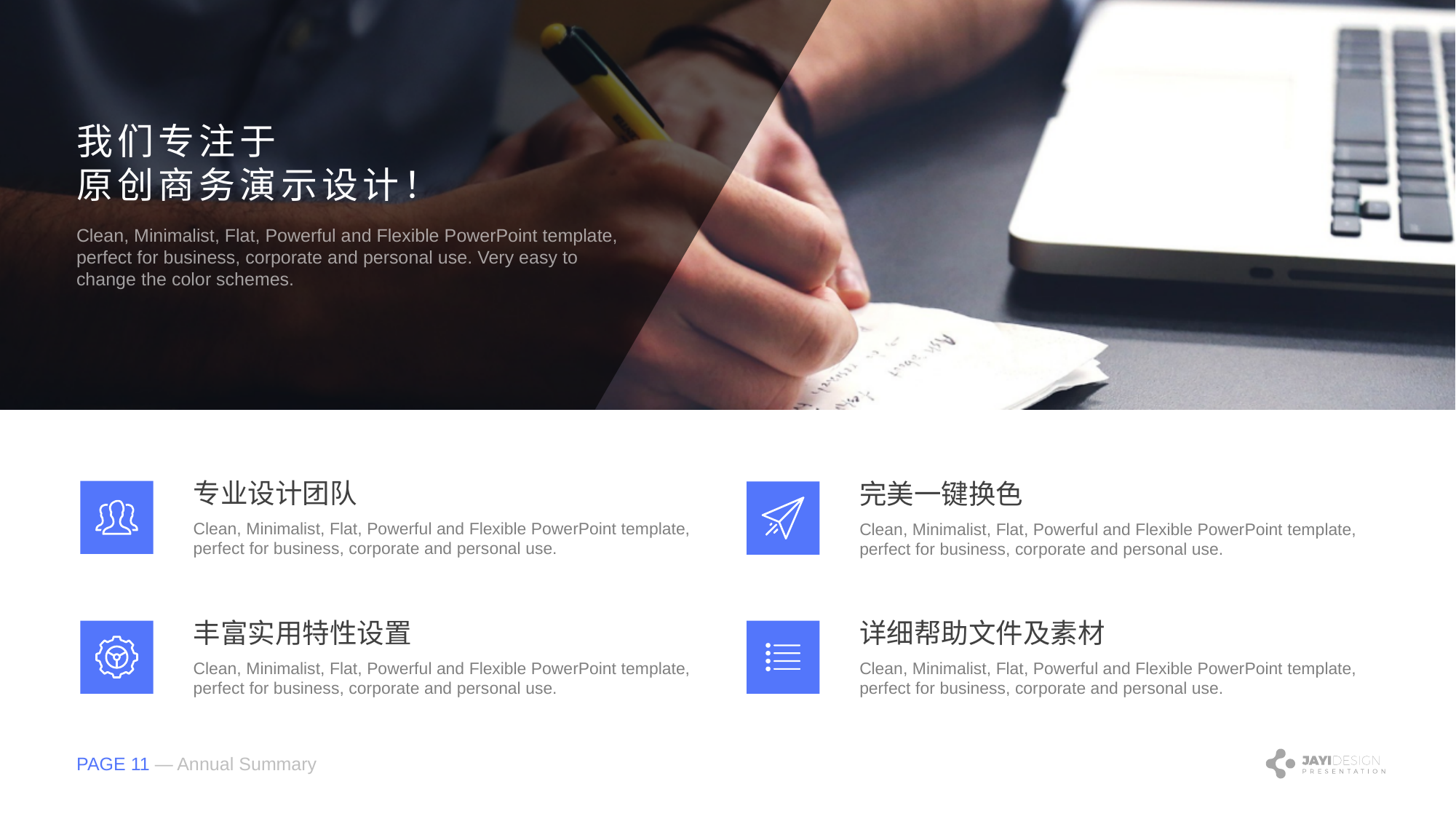

我们专注于
原创商务演示设计！
Clean, Minimalist, Flat, Powerful and Flexible PowerPoint template, perfect for business, corporate and personal use. Very easy to change the color schemes.
e7d195523061f1c0cef09ac28eaae964ec9988a5cce77c8b8C1E4685C6E6B40CD7615480512384A61EE159C6FE0045D14B61E85D0A95589D558B81FFC809322ACC20DC2254D928200A3EA0841B8B1814961BE795024DFDEF45878460D5EEC04B3DB4C246007153409DEDE37CA726A66AF19B77CE744E11CADCFB09B3408DEC1F688348922E38CCEE
专业设计团队
Clean, Minimalist, Flat, Powerful and Flexible PowerPoint template, perfect for business, corporate and personal use.
完美一键换色
Clean, Minimalist, Flat, Powerful and Flexible PowerPoint template, perfect for business, corporate and personal use.

丰富实用特性设置
Clean, Minimalist, Flat, Powerful and Flexible PowerPoint template, perfect for business, corporate and personal use.
详细帮助文件及素材
Clean, Minimalist, Flat, Powerful and Flexible PowerPoint template, perfect for business, corporate and personal use.